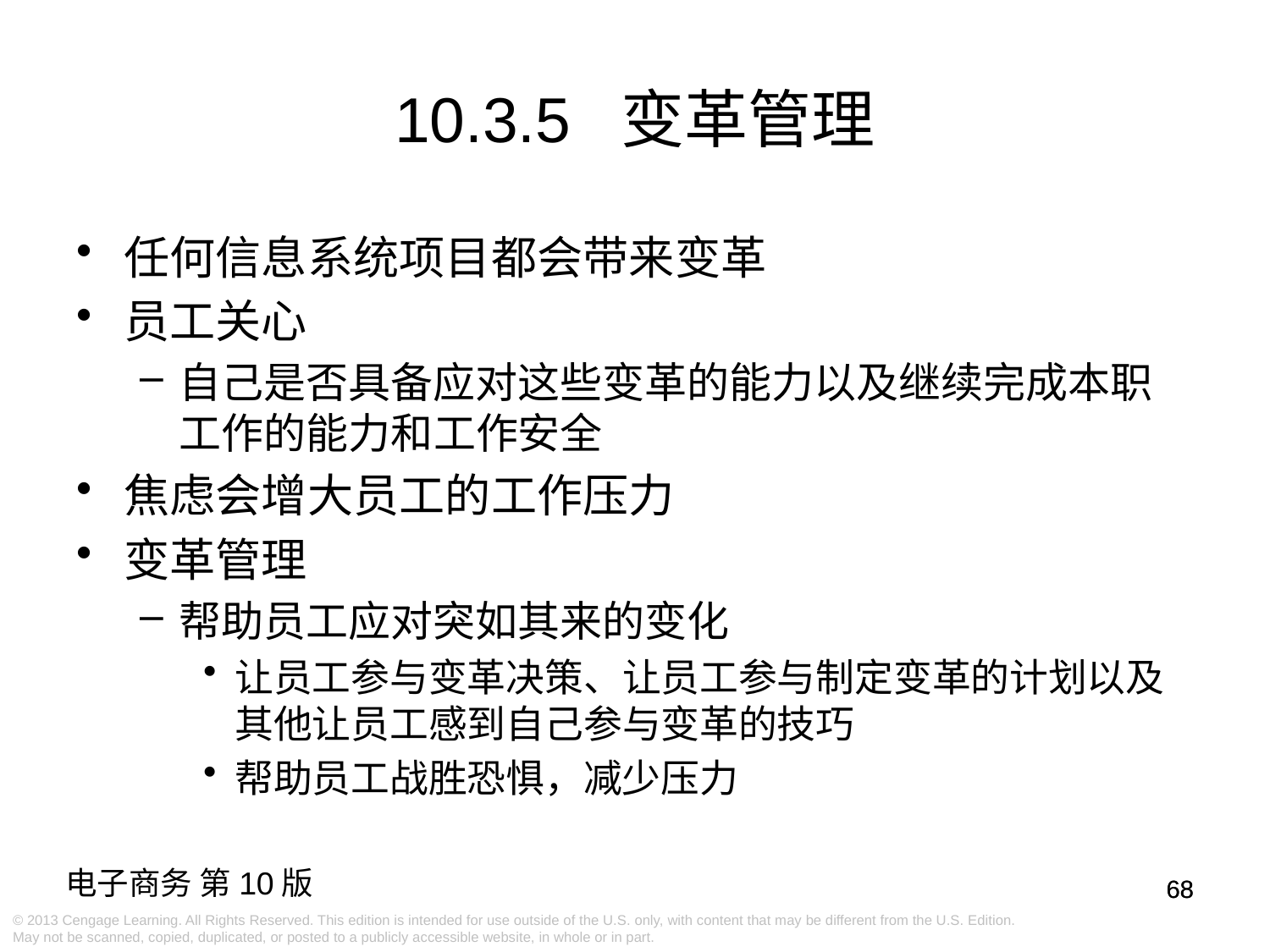

# 10.3.5  变革管理
任何信息系统项目都会带来变革
员工关心
自己是否具备应对这些变革的能力以及继续完成本职工作的能力和工作安全
焦虑会增大员工的工作压力
变革管理
帮助员工应对突如其来的变化
让员工参与变革决策、让员工参与制定变革的计划以及其他让员工感到自己参与变革的技巧
帮助员工战胜恐惧，减少压力
68
68